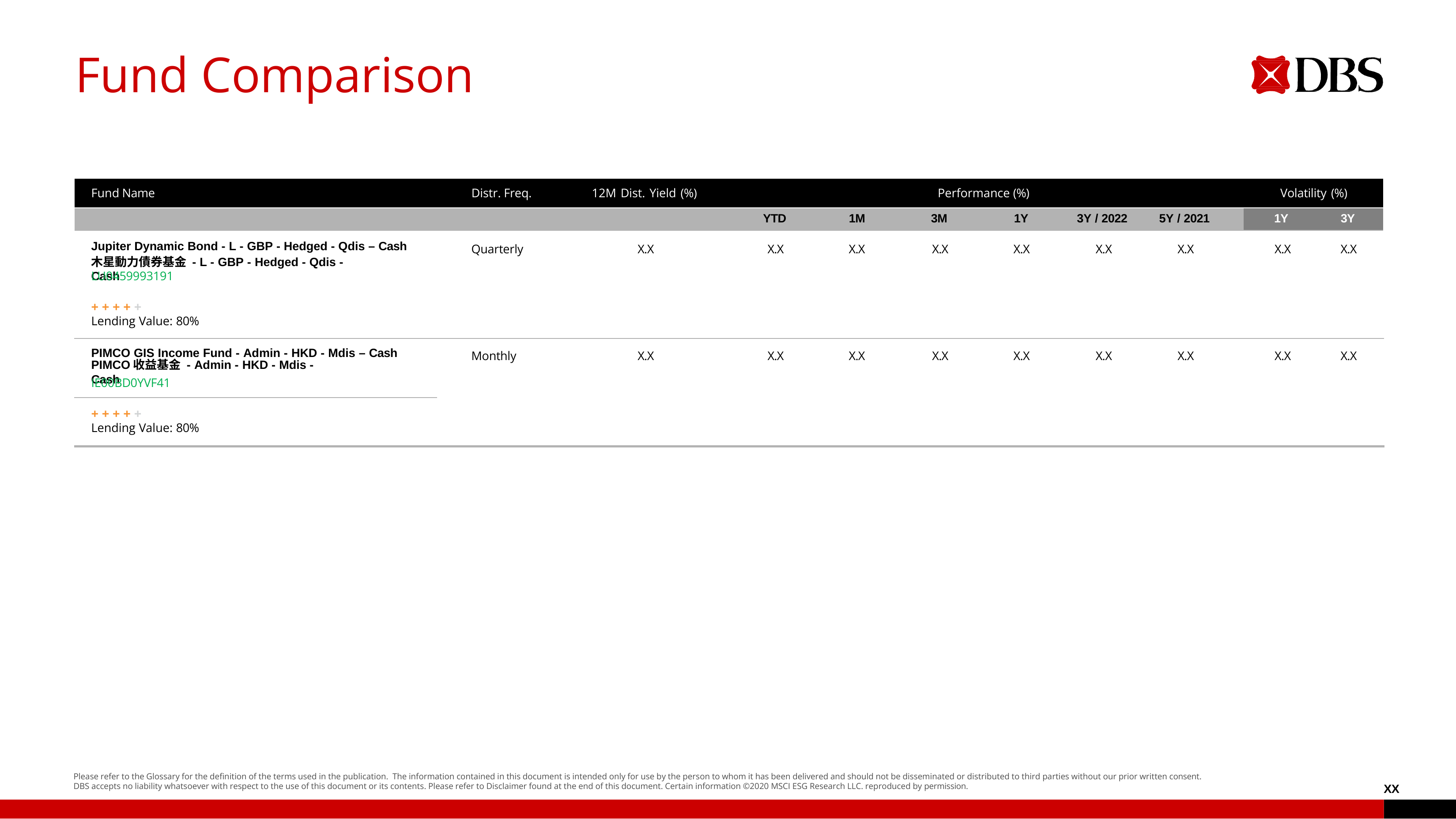

# Fund Comparison

| Fund Name | Distr. Freq. | 12M Dist. Yield (%) |  |  | Performance (%) |  |  |  | Volatility | (%) |
| --- | --- | --- | --- | --- | --- | --- | --- | --- | --- | --- |
| YTD |  |  |  | 1M | 3M | 1Y | 3Y / 2022 | 5Y / 2021 | 1Y | 3Y |
| Jupiter Dynamic Bond - L - GBP - Hedged - Qdis – Cash LU0459993191 | Quarterly | X.X | X.X | X.X | X.X | X.X | X.X | X.X | X.X | X.X |
| --- | --- | --- | --- | --- | --- | --- | --- | --- | --- | --- |
| + + + + + |  |  |  |  |  |  |  |  |  |  |
| PIMCO GIS Income Fund - Admin - HKD - Mdis – Cash IE00BD0YVF41 | Monthly | X.X | X.X | X.X | X.X | X.X | X.X | X.X | X.X | X.X |
| + + + + + |  |  |  |  |  |  |  |  |  |  |
木星動力債券基金 - L - GBP - Hedged - Qdis - Cash
Lending Value: 80%

PIMCO收益基金 - Admin - HKD - Mdis - Cash
Lending Value: 80%

Please refer to the Glossary for the deﬁnition of the terms used in the publication. The information contained in this document is intended only for use by the person to whom it has been delivered and should not be disseminated or distributed to third parties without our prior written consent. DBS accepts no liability whatsoever with respect to the use of this document or its contents. Please refer to Disclaimer found at the end of this document. Certain information ©2020 MSCI ESG Research LLC. reproduced by permission.
XX